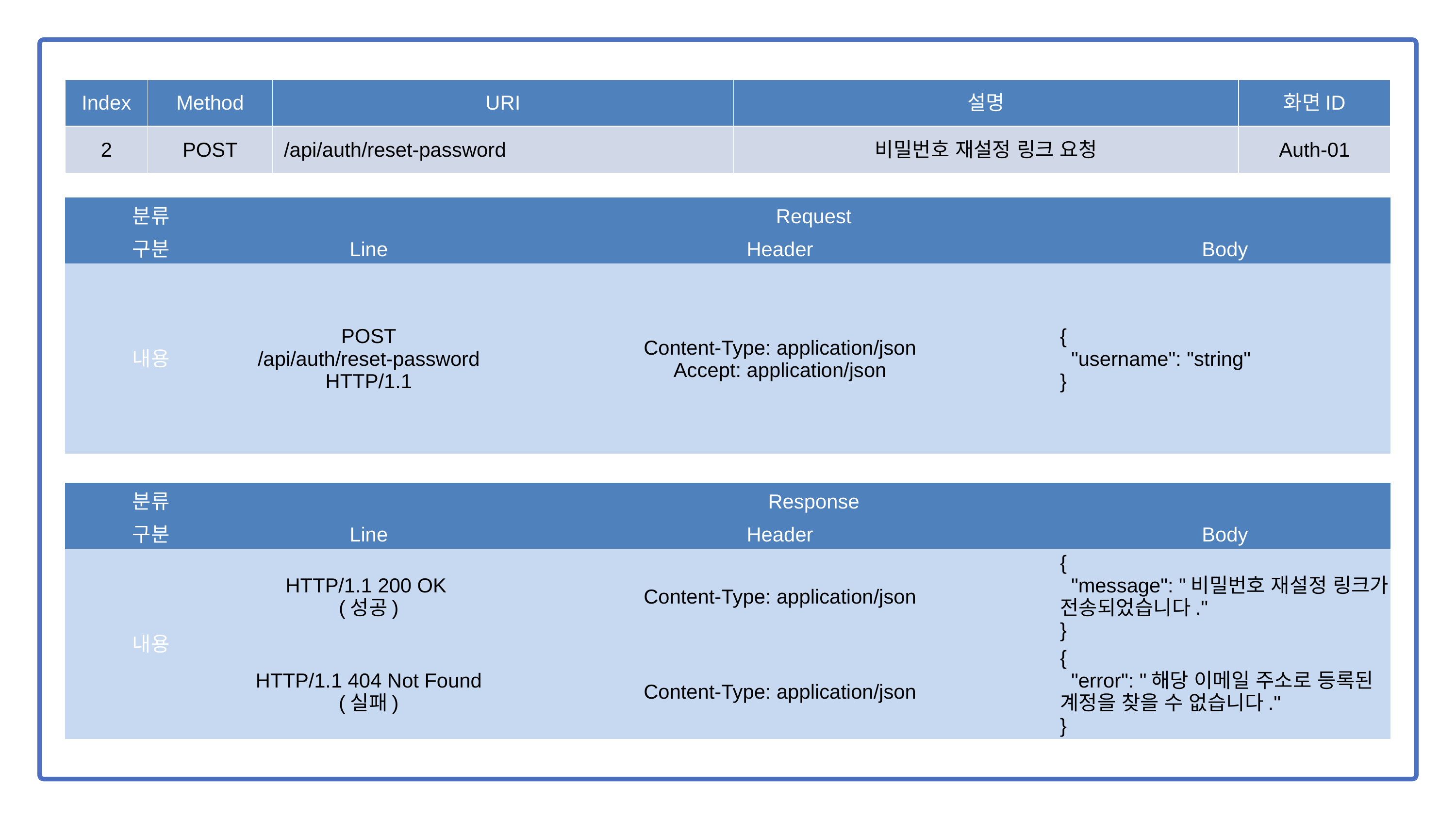

| Index | Method | URI | 설명 | 화면ID |
| --- | --- | --- | --- | --- |
| 2 | POST | /api/auth/reset-password | 비밀번호 재설정 링크 요청 | Auth-01 |
| 분류 | Request |  |  |
| --- | --- | --- | --- |
| 구분 | Line | Header | Body |
| 내용 | POST /api/auth/reset-password HTTP/1.1 | Content-Type: application/json Accept: application/json | { "username": "string" } |
| 분류 | Response |  |  |
| --- | --- | --- | --- |
| 구분 | Line | Header | Body |
| 내용 | HTTP/1.1 200 OK (성공) | Content-Type: application/json | { "message": "비밀번호 재설정 링크가 전송되었습니다." } |
|  | HTTP/1.1 404 Not Found (실패) | Content-Type: application/json | { "error": "해당 이메일 주소로 등록된 계정을 찾을 수 없습니다." } |